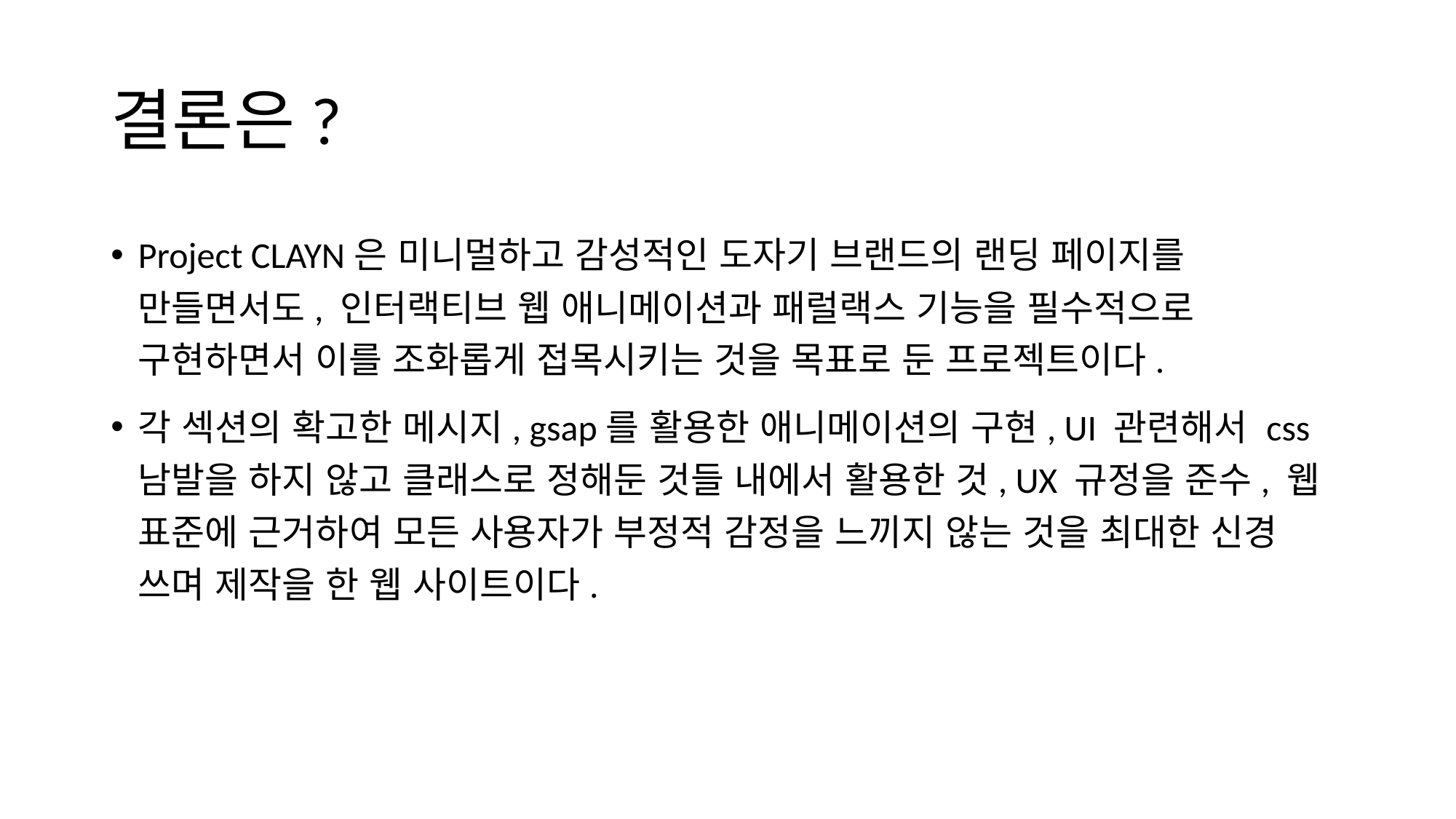

# 결론은?
Project CLAYN은 미니멀하고 감성적인 도자기 브랜드의 랜딩 페이지를 만들면서도, 인터랙티브 웹 애니메이션과 패럴랙스 기능을 필수적으로 구현하면서 이를 조화롭게 접목시키는 것을 목표로 둔 프로젝트이다.
각 섹션의 확고한 메시지, gsap를 활용한 애니메이션의 구현, UI 관련해서 css 남발을 하지 않고 클래스로 정해둔 것들 내에서 활용한 것, UX 규정을 준수, 웹 표준에 근거하여 모든 사용자가 부정적 감정을 느끼지 않는 것을 최대한 신경 쓰며 제작을 한 웹 사이트이다.